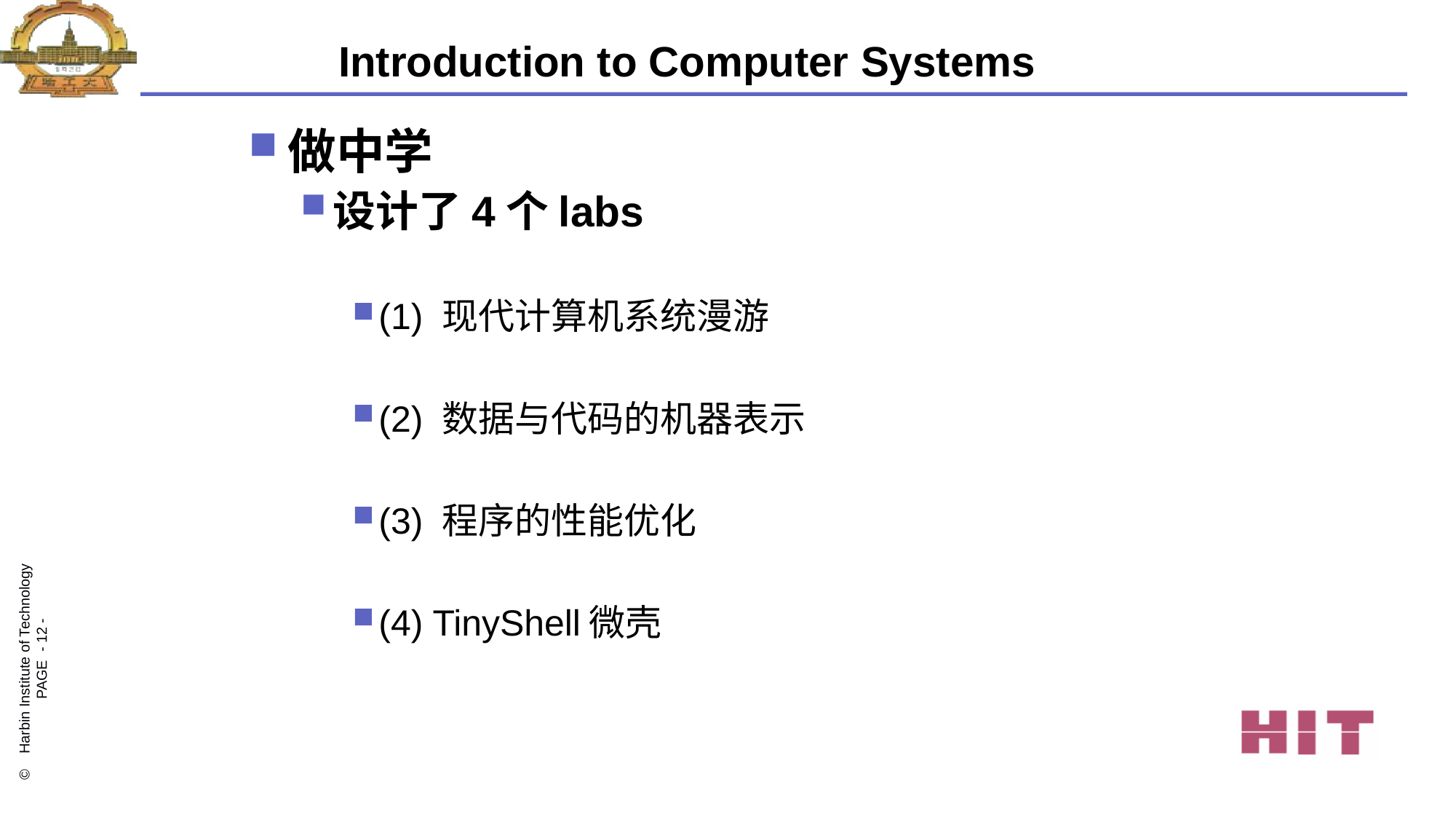

# Introduction to Computer Systems
做中学
设计了4个labs
(1) 现代计算机系统漫游
(2) 数据与代码的机器表示
(3) 程序的性能优化
(4) TinyShell微壳